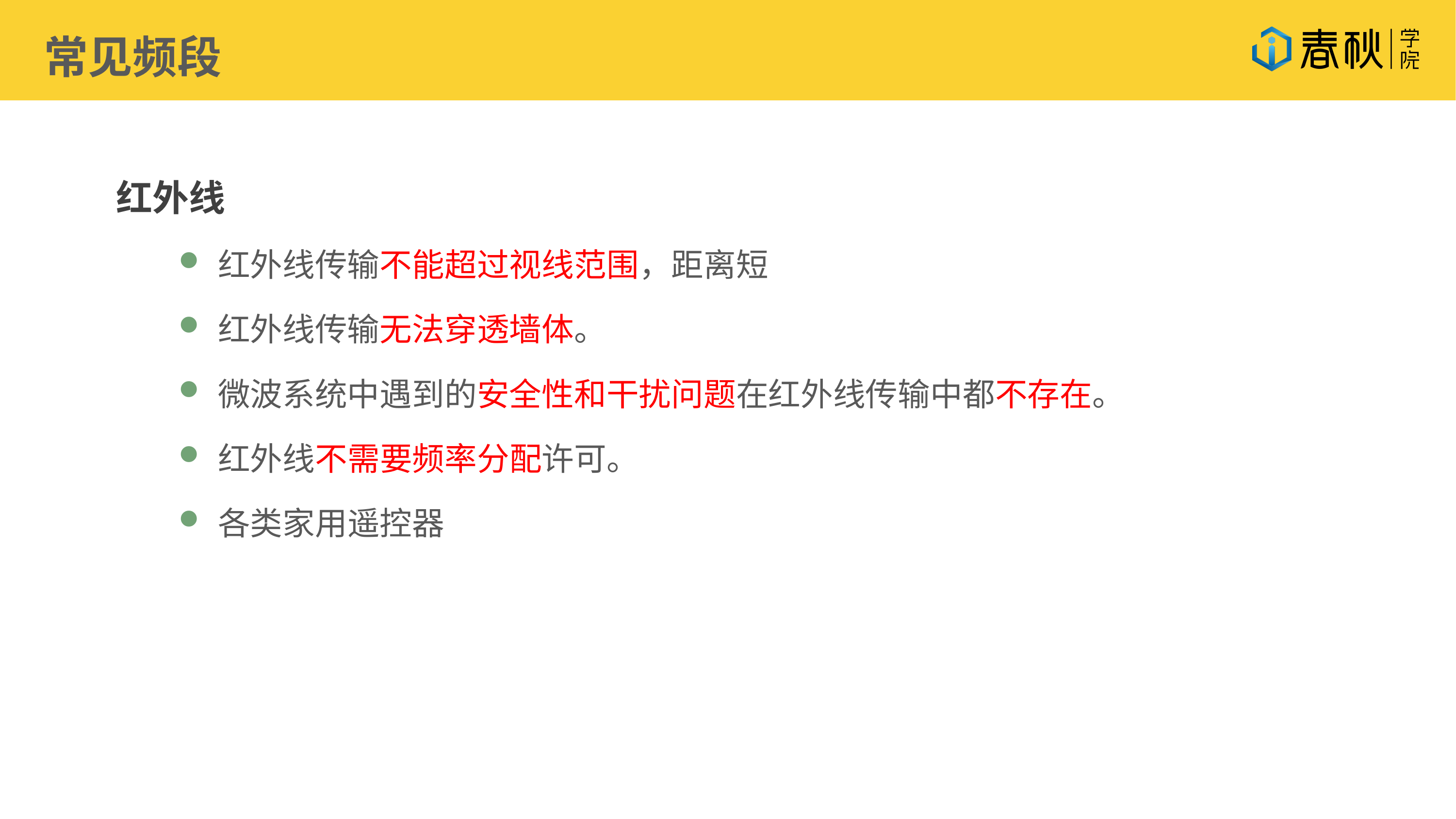

常见频段

红外线
红外线传输不能超过视线范围，距离短
红外线传输无法穿透墙体。
微波系统中遇到的安全性和干扰问题在红外线传输中都不存在。
红外线不需要频率分配许可。
各类家用遥控器